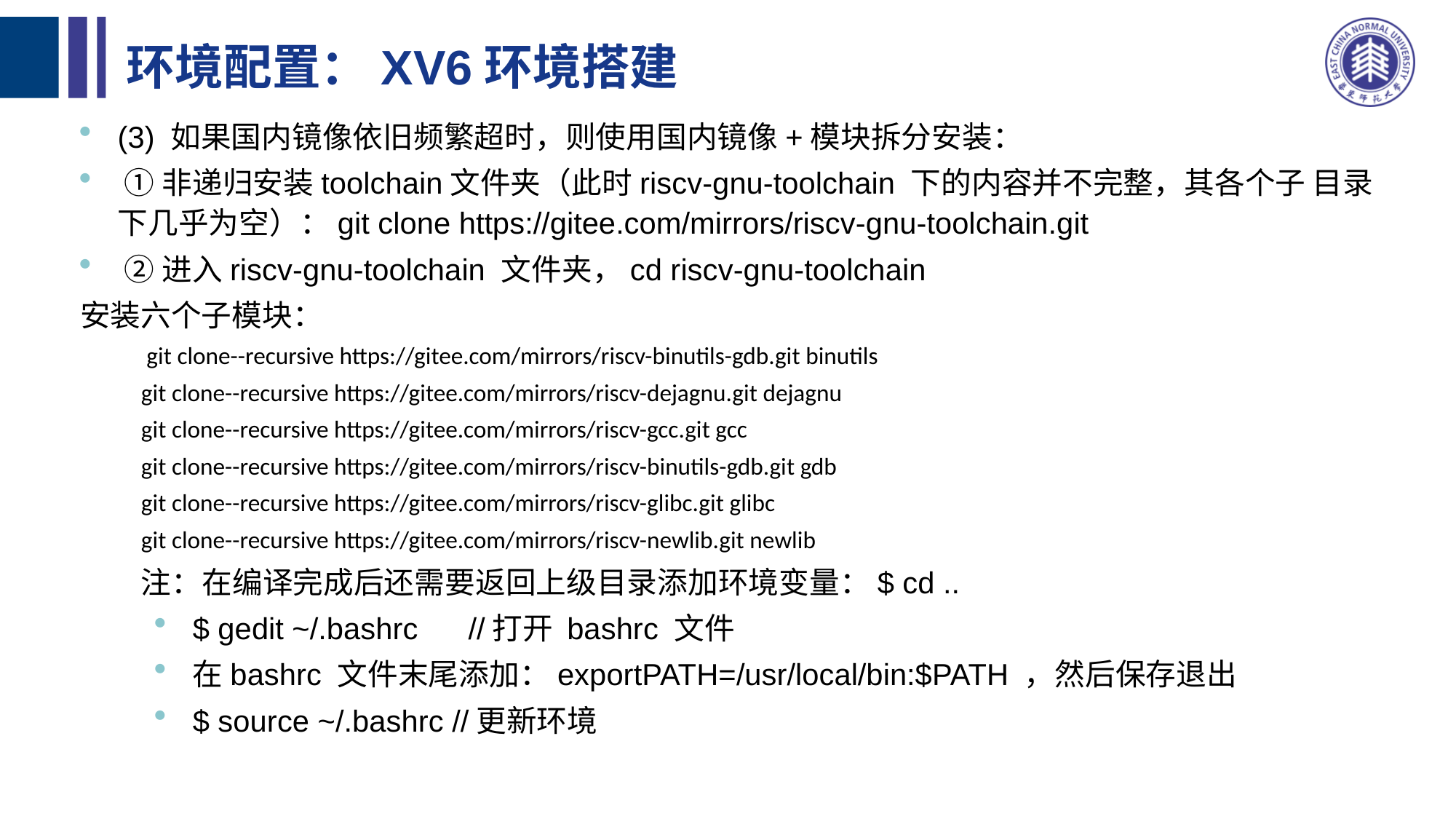

# 环境配置：XV6环境搭建
(3) 如果国内镜像依旧频繁超时，则使用国内镜像+模块拆分安装：
 ①非递归安装toolchain文件夹（此时riscv-gnu-toolchain 下的内容并不完整，其各个子 目录下几乎为空）：git clone https://gitee.com/mirrors/riscv-gnu-toolchain.git
 ②进入riscv-gnu-toolchain 文件夹，cd riscv-gnu-toolchain
 安装六个子模块：
 git clone--recursive https://gitee.com/mirrors/riscv-binutils-gdb.git binutils
git clone--recursive https://gitee.com/mirrors/riscv-dejagnu.git dejagnu
git clone--recursive https://gitee.com/mirrors/riscv-gcc.git gcc
git clone--recursive https://gitee.com/mirrors/riscv-binutils-gdb.git gdb
git clone--recursive https://gitee.com/mirrors/riscv-glibc.git glibc
git clone--recursive https://gitee.com/mirrors/riscv-newlib.git newlib
注：在编译完成后还需要返回上级目录添加环境变量：$ cd ..
$ gedit ~/.bashrc      //打开 bashrc 文件
在bashrc 文件末尾添加：exportPATH=/usr/local/bin:$PATH ，然后保存退出
$ source ~/.bashrc //更新环境